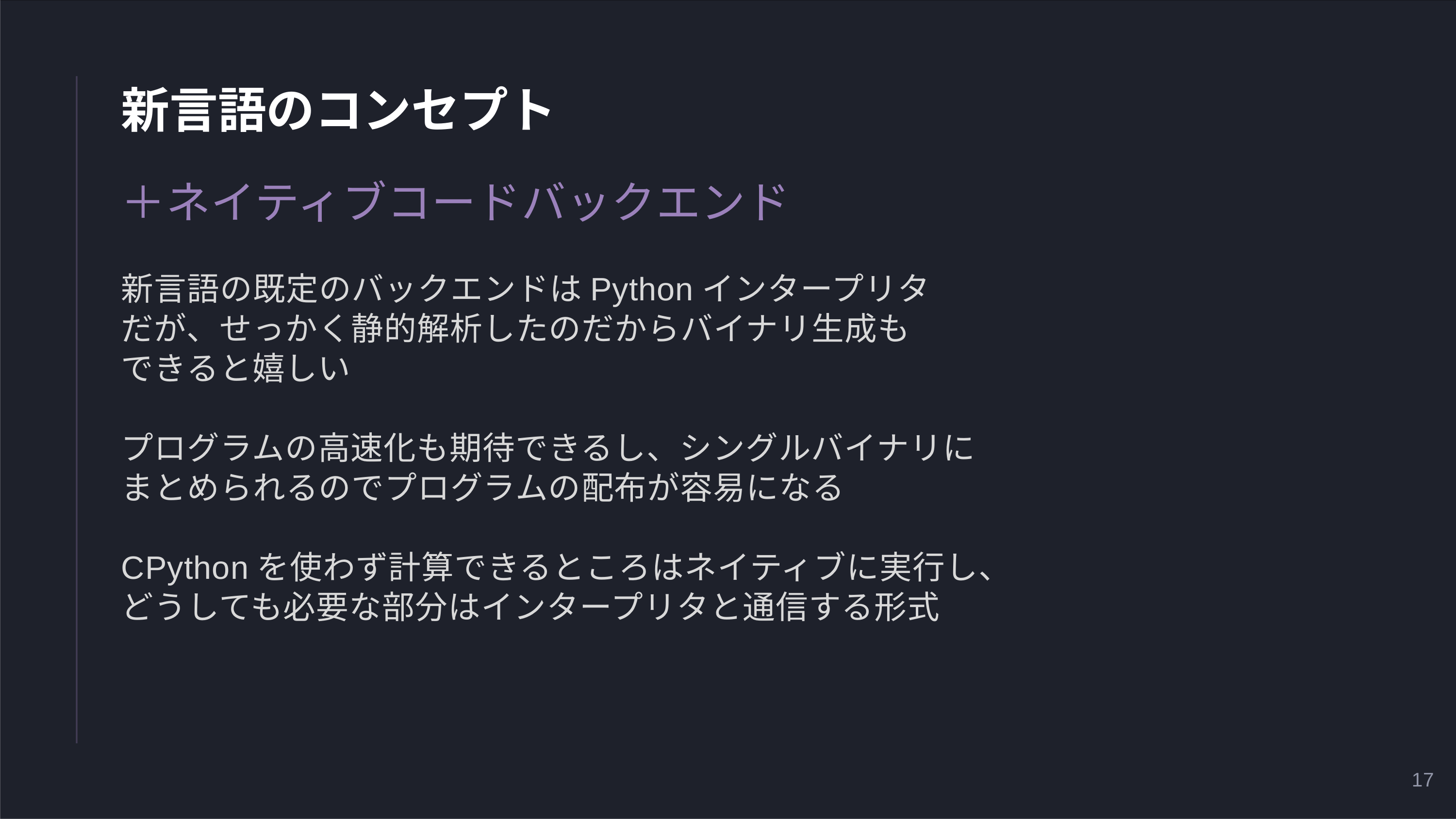

# 新言語のコンセプト
＋ネイティブコードバックエンド

新言語の既定のバックエンドはPythonインタープリタ
だが、せっかく静的解析したのだからバイナリ生成も
できると嬉しい

プログラムの高速化も期待できるし、シングルバイナリに
まとめられるのでプログラムの配布が容易になる

CPythonを使わず計算できるところはネイティブに実行し、
どうしても必要な部分はインタープリタと通信する形式
17